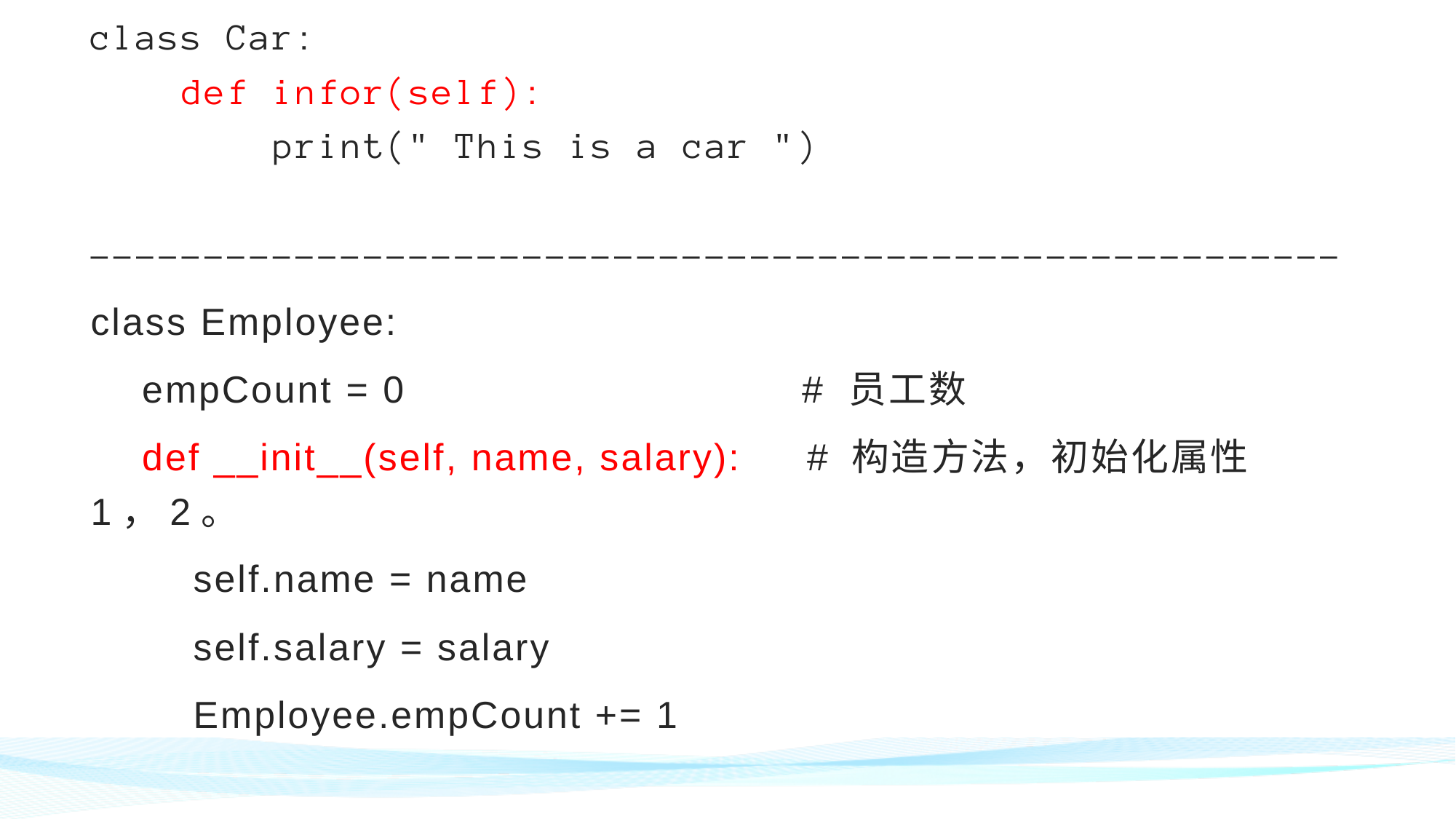

class Car:
	    def infor(self):
        print(" This is a car ")

-------------------------------------------------------
class Employee:
    empCount = 0                               # 员工数
    def __init__(self, name, salary):     # 构造方法，初始化属性1，2。
        self.name = name
        self.salary = salary
        Employee.empCount += 1